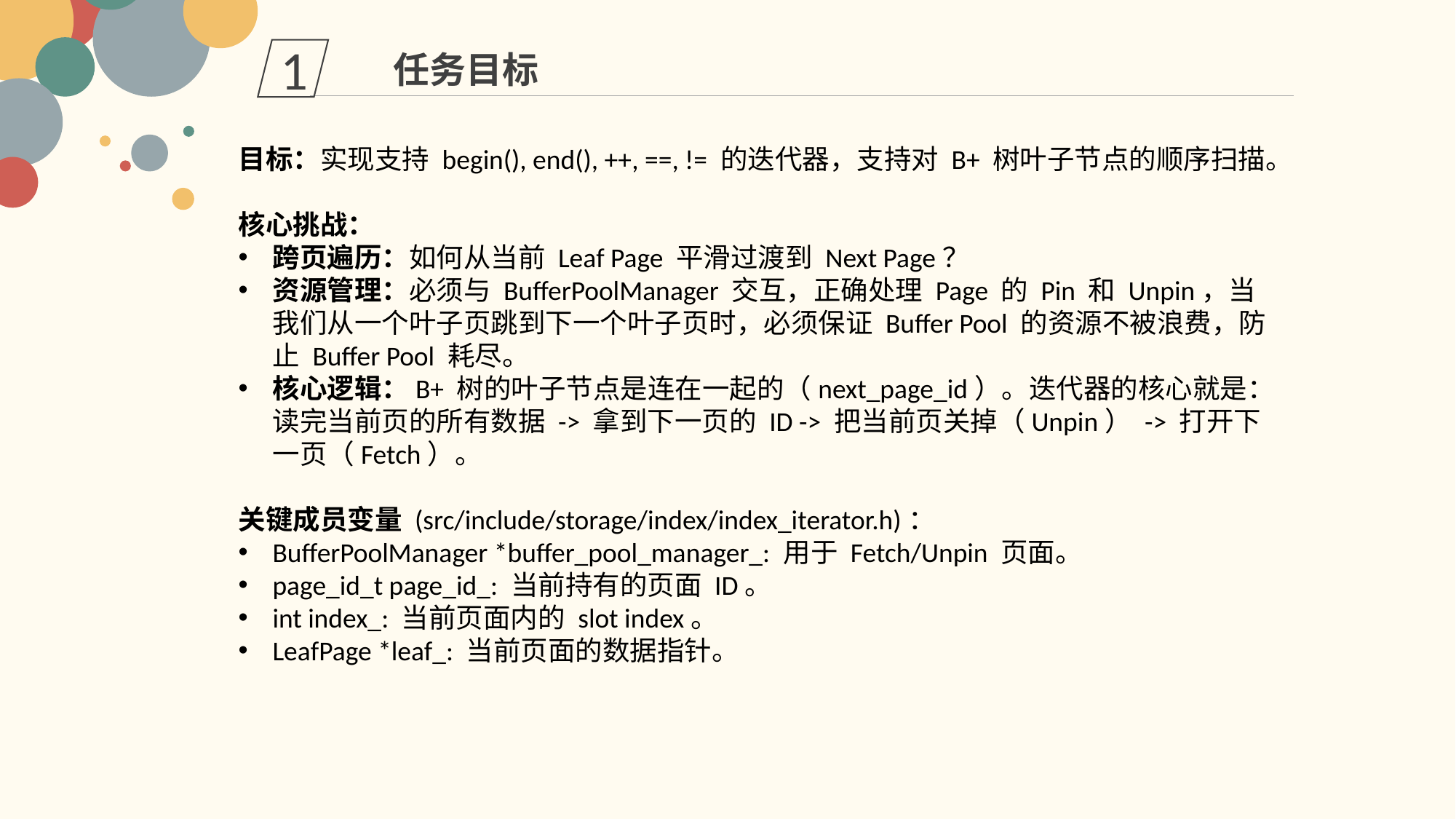

1
任务目标
目标：实现支持 begin(), end(), ++, ==, != 的迭代器，支持对 B+ 树叶子节点的顺序扫描。

核心挑战：
跨页遍历：如何从当前 Leaf Page 平滑过渡到 Next Page？
资源管理：必须与 BufferPoolManager 交互，正确处理 Page 的 Pin 和 Unpin，当我们从一个叶子页跳到下一个叶子页时，必须保证 Buffer Pool 的资源不被浪费，防止 Buffer Pool 耗尽。
核心逻辑：B+ 树的叶子节点是连在一起的（next_page_id）。迭代器的核心就是：读完当前页的所有数据 -> 拿到下一页的 ID -> 把当前页关掉（Unpin） -> 打开下一页（Fetch）。

关键成员变量 (src/include/storage/index/index_iterator.h)：
BufferPoolManager *buffer_pool_manager_: 用于 Fetch/Unpin 页面。
page_id_t page_id_: 当前持有的页面 ID。
int index_: 当前页面内的 slot index。
LeafPage *leaf_: 当前页面的数据指针。